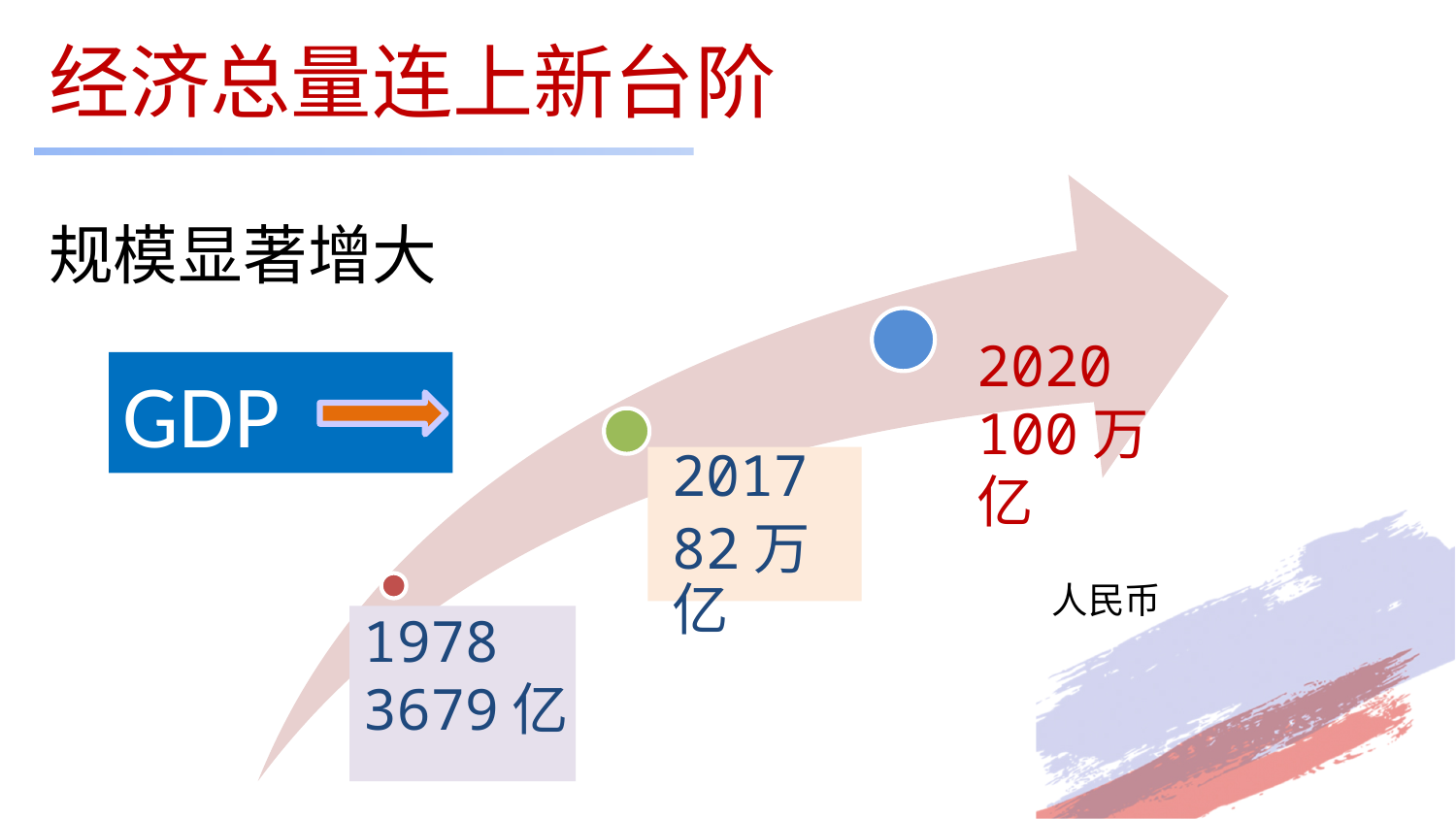

# 经济总量连上新台阶
1978
3679亿
2017
82万亿

规模显著增大

2020 100万亿
GDP

人民币